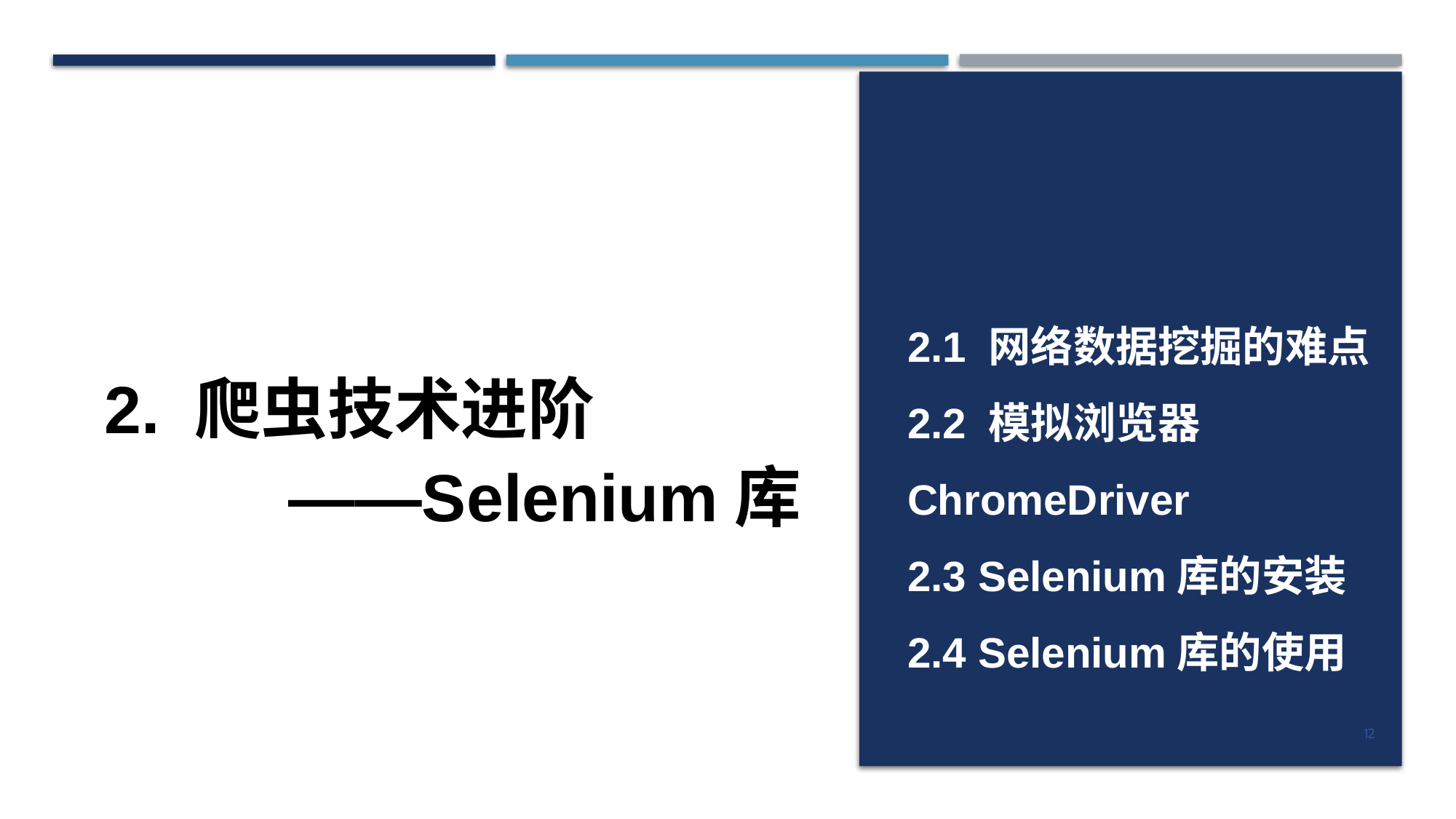

2.1 网络数据挖掘的难点
2.2 模拟浏览器ChromeDriver
2.3 Selenium库的安装
2.4 Selenium库的使用
2. 爬虫技术进阶
——Selenium库
12